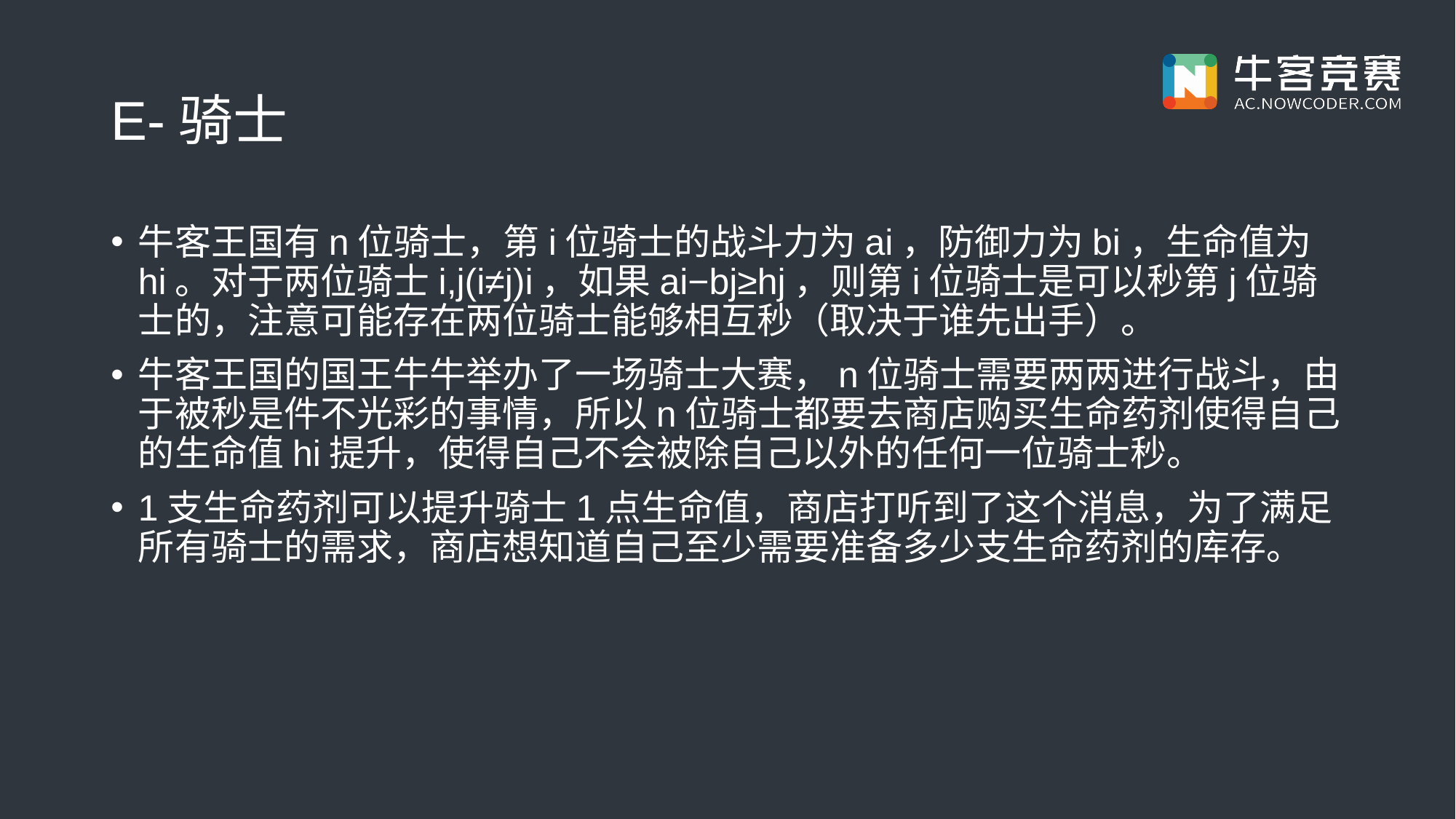

# E-骑士
牛客王国有n位骑士，第i位骑士的战斗力为ai，防御力为bi，生命值为hi。对于两位骑士i,j(i≠j)i，如果ai−bj≥hj​，则第i位骑士是可以秒第j位骑士的，注意可能存在两位骑士能够相互秒（取决于谁先出手）。
牛客王国的国王牛牛举办了一场骑士大赛，n位骑士需要两两进行战斗，由于被秒是件不光彩的事情，所以n位骑士都要去商店购买生命药剂使得自己的生命值hi​提升，使得自己不会被除自己以外的任何一位骑士秒。
1支生命药剂可以提升骑士1点生命值，商店打听到了这个消息，为了满足所有骑士的需求，商店想知道自己至少需要准备多少支生命药剂的库存。